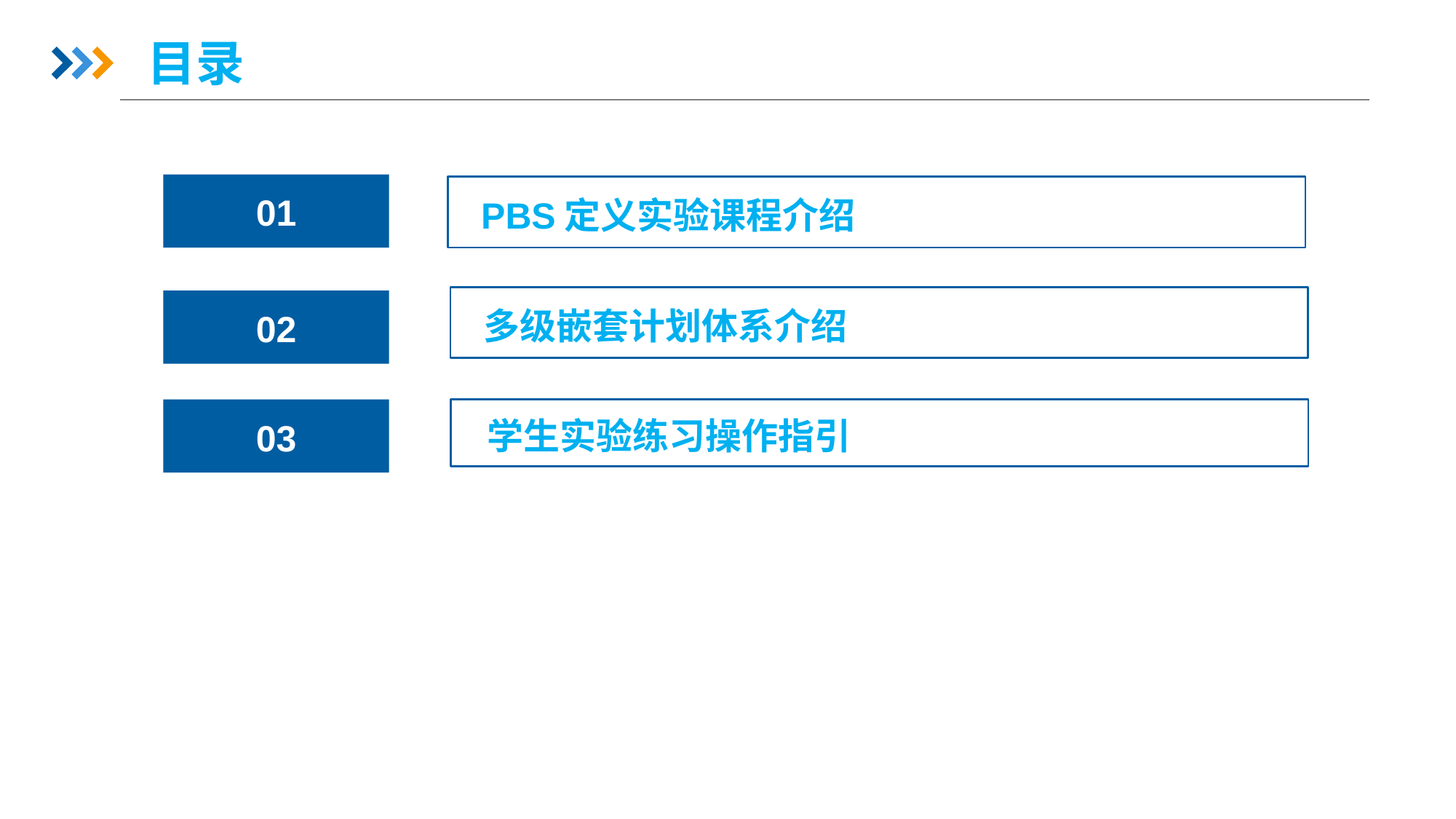

目录

01

02

03

PBS定义实验课程介绍

多级嵌套计划体系介绍

学生实验练习操作指引